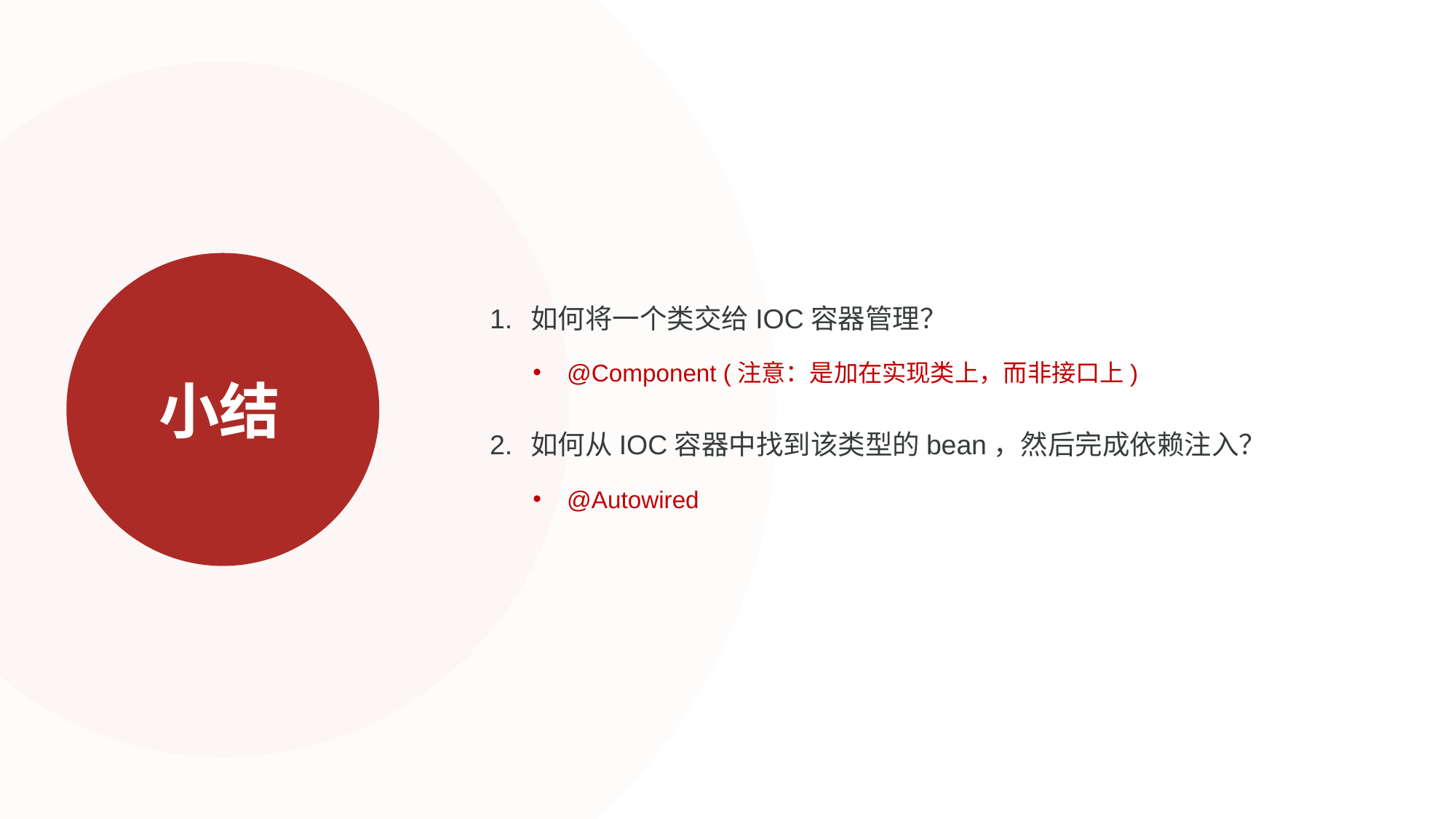

如何将一个类交给IOC容器管理？
@Component (注意：是加在实现类上，而非接口上)
如何从IOC容器中找到该类型的bean，然后完成依赖注入？
@Autowired